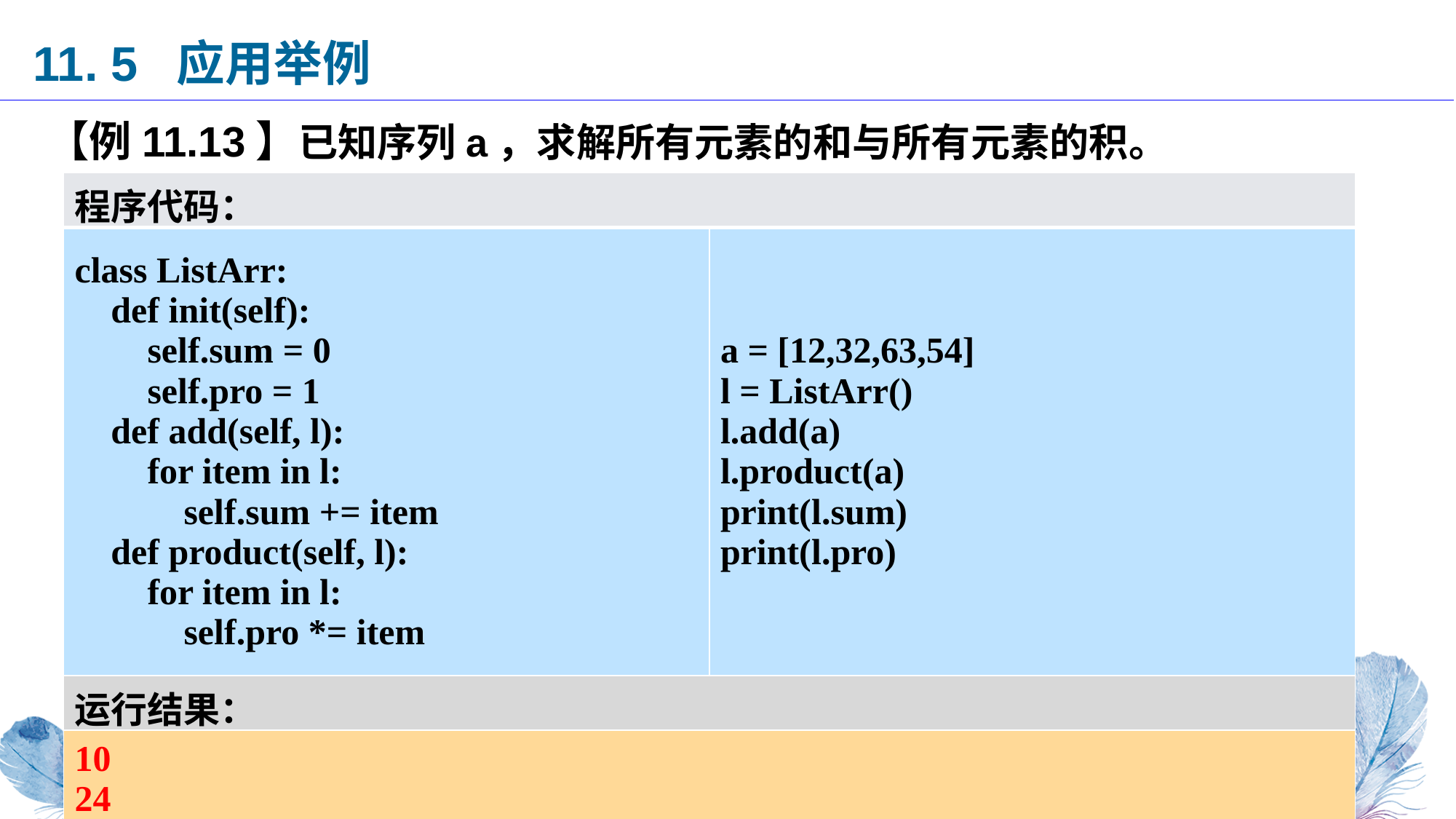

11. 5  应用举例
【例11.13】已知序列a，求解所有元素的和与所有元素的积。
| 程序代码： |  |
| --- | --- |
| class ListArr: def init(self): self.sum = 0 self.pro = 1 def add(self, l): for item in l: self.sum += item def product(self, l): for item in l: self.pro \*= item | a = [12,32,63,54] l = ListArr() l.add(a) l.product(a) print(l.sum) print(l.pro) |
| 运行结果： |  |
| 10 24 |  |